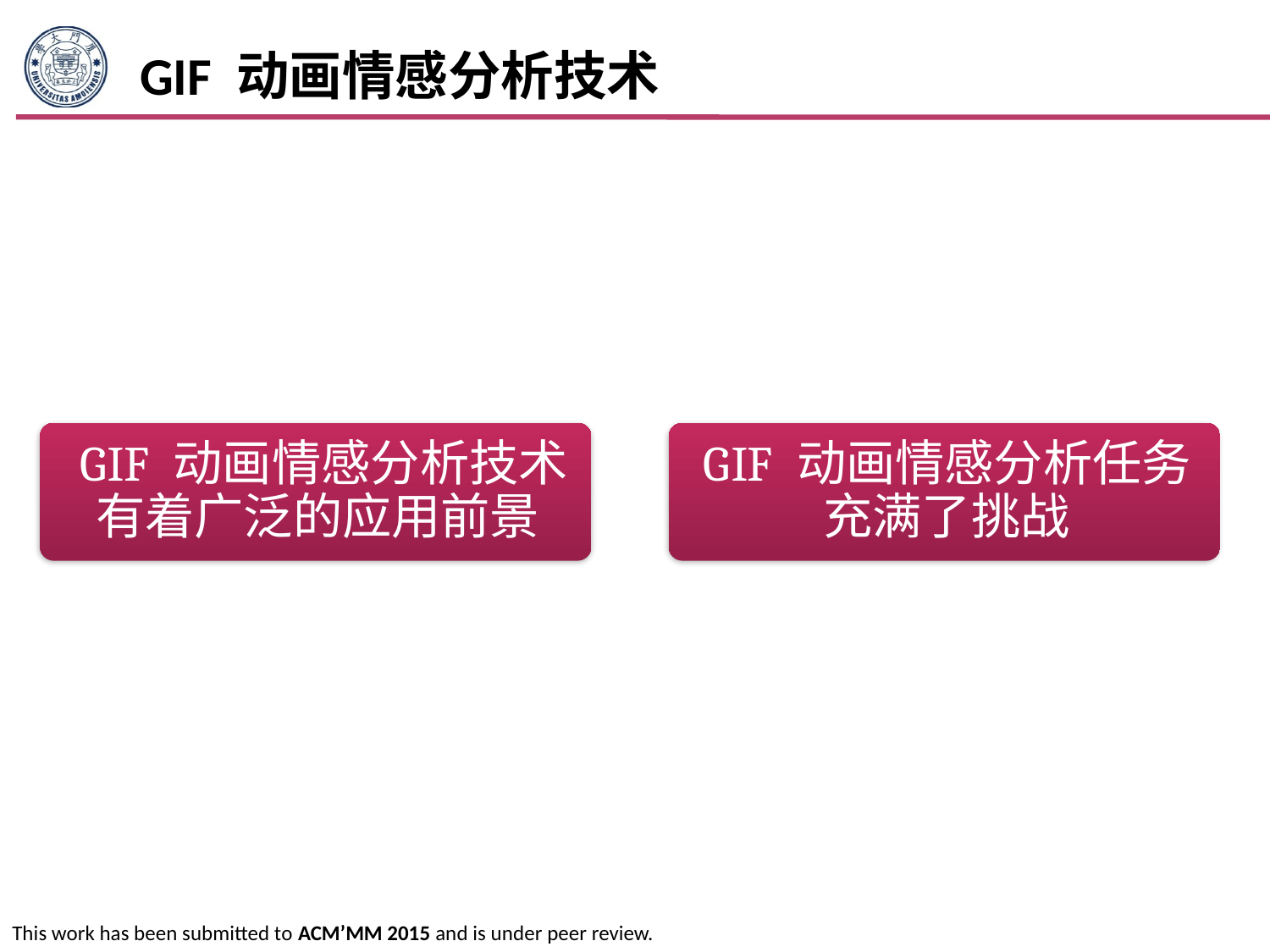

# GIF 动画情感分析技术
 GIF 动画情感分析技术有着广泛的应用前景
GIF 动画情感分析任务充满了挑战
This work has been submitted to ACM’MM 2015 and is under peer review.